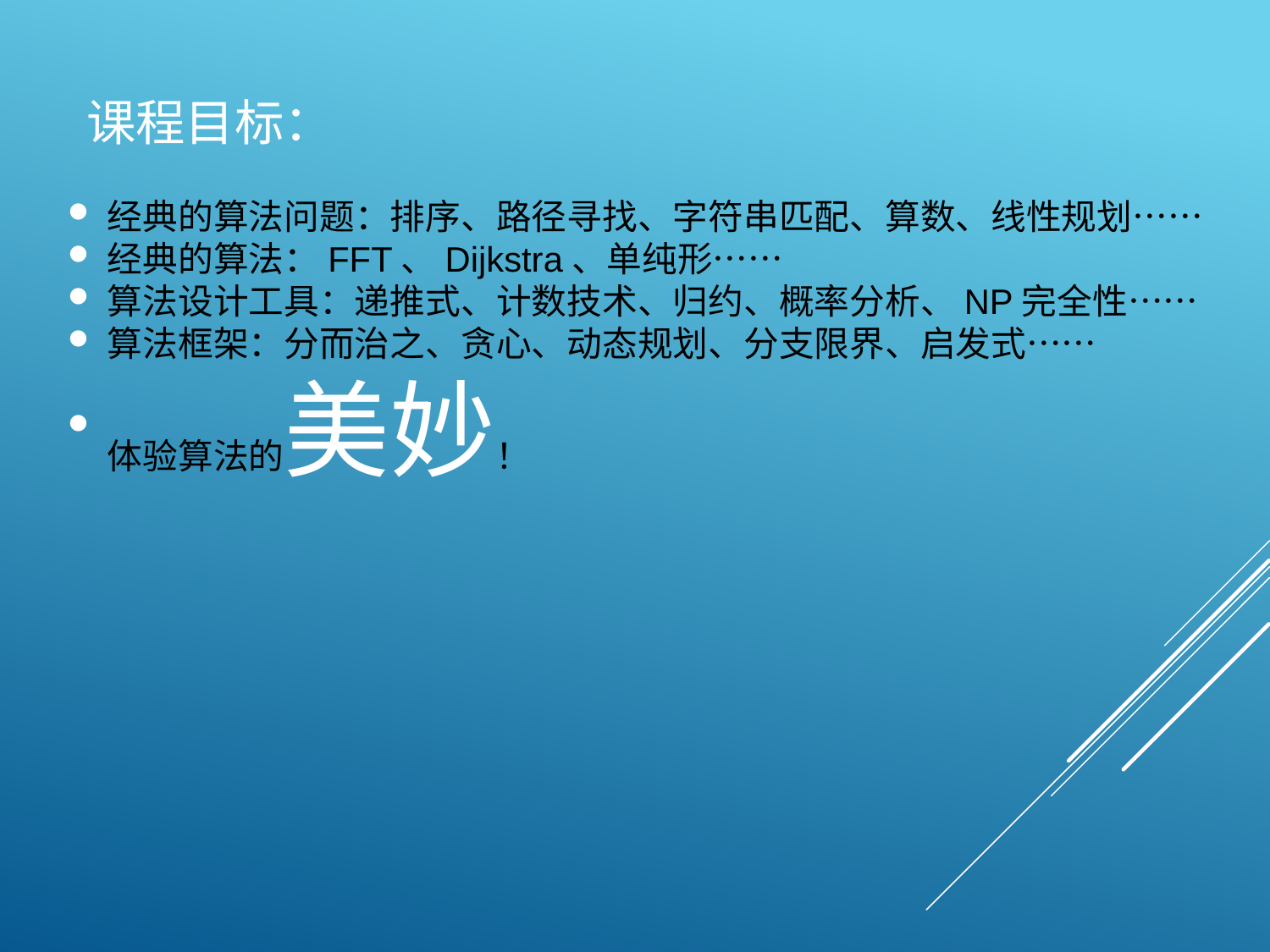

# 课程目标：
经典的算法问题：排序、路径寻找、字符串匹配、算数、线性规划……
经典的算法：FFT、Dijkstra、单纯形……
算法设计工具：递推式、计数技术、归约、概率分析、NP完全性……
算法框架：分而治之、贪心、动态规划、分支限界、启发式……
体验算法的美妙！